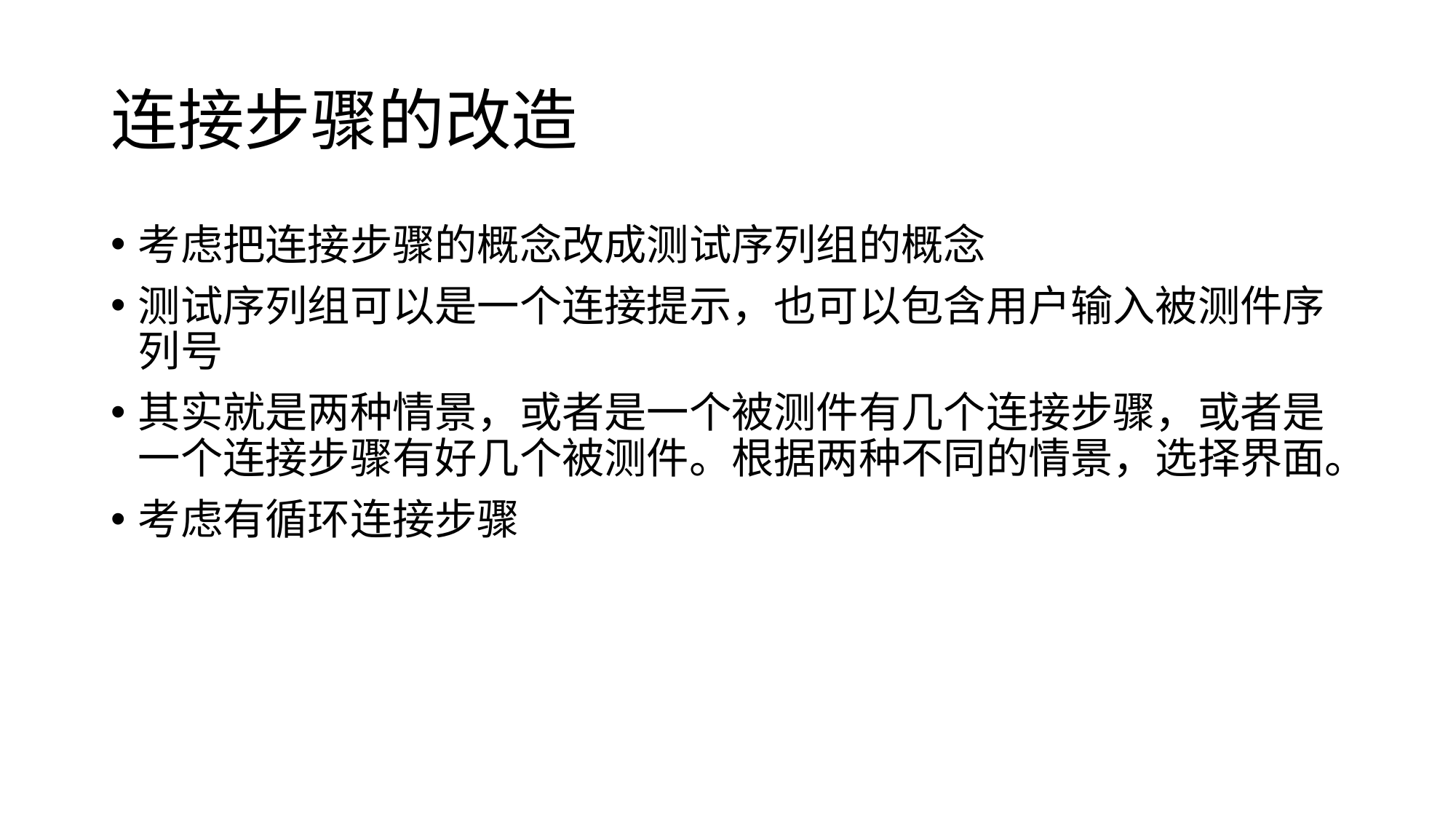

# 连接步骤的改造
考虑把连接步骤的概念改成测试序列组的概念
测试序列组可以是一个连接提示，也可以包含用户输入被测件序列号
其实就是两种情景，或者是一个被测件有几个连接步骤，或者是一个连接步骤有好几个被测件。根据两种不同的情景，选择界面。
考虑有循环连接步骤